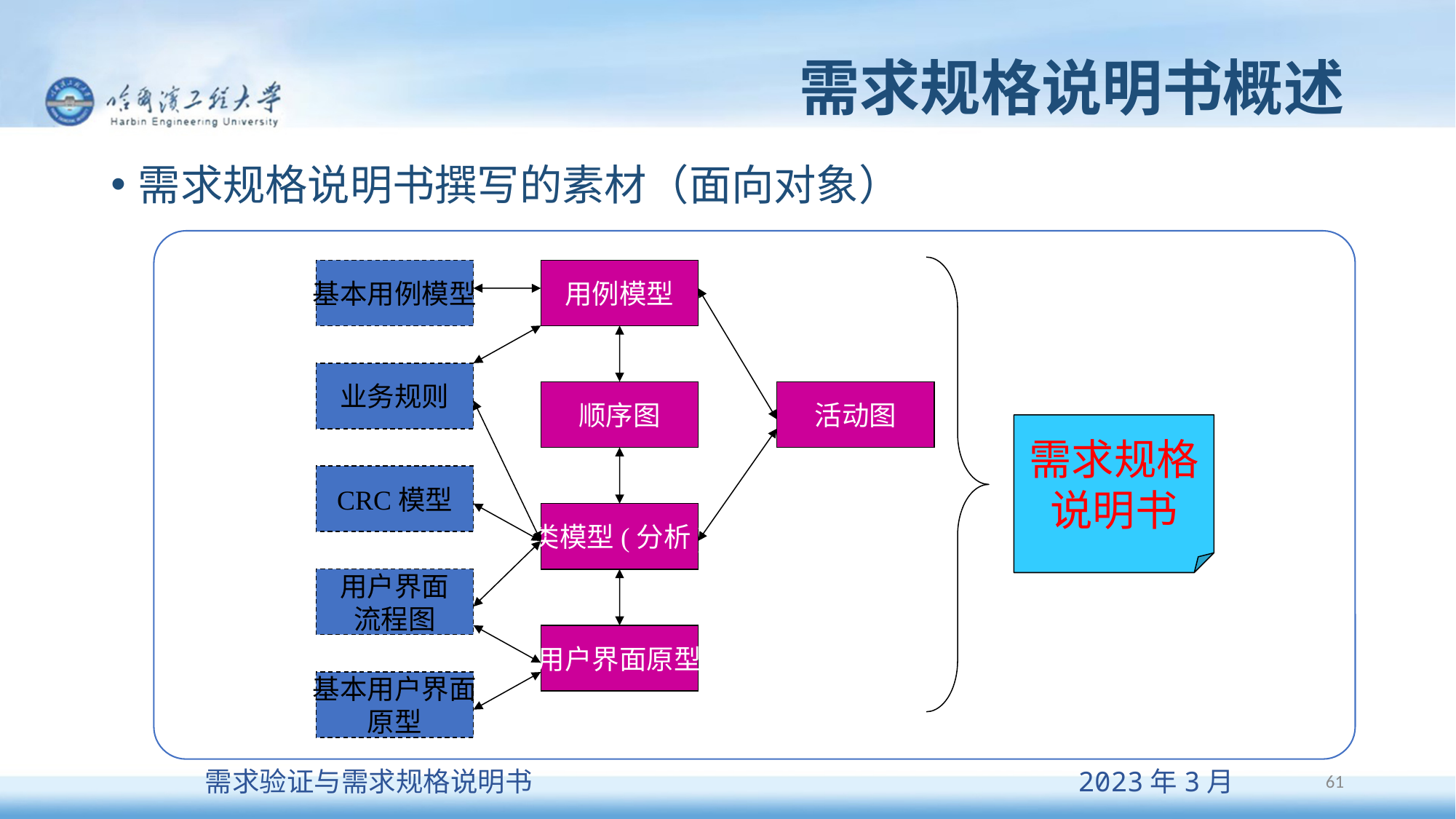

# 需求规格说明书概述
需求规格说明书撰写的素材（面向对象）

需求规格
说明书
基本用例模型
用例模型

业务规则
顺序图
活动图

CRC模型

类模型(分析)

用户界面
流程图

用户界面原型
基本用户界面
原型

61